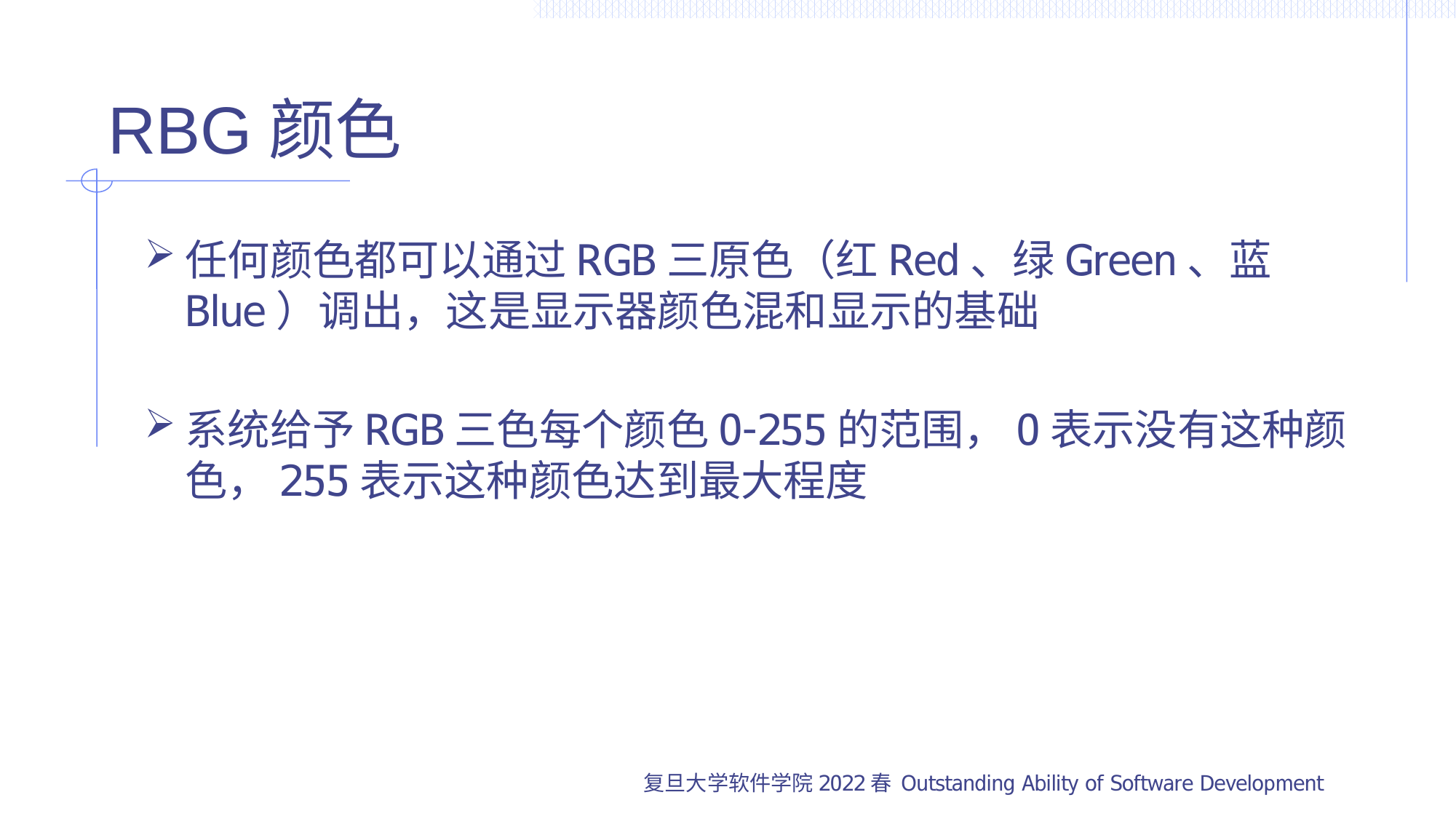

# RBG颜色
任何颜色都可以通过RGB三原色（红Red、绿Green、蓝Blue）调出，这是显示器颜色混和显示的基础

系统给予RGB三色每个颜色0-255的范围，0表示没有这种颜色，255表示这种颜色达到最大程度